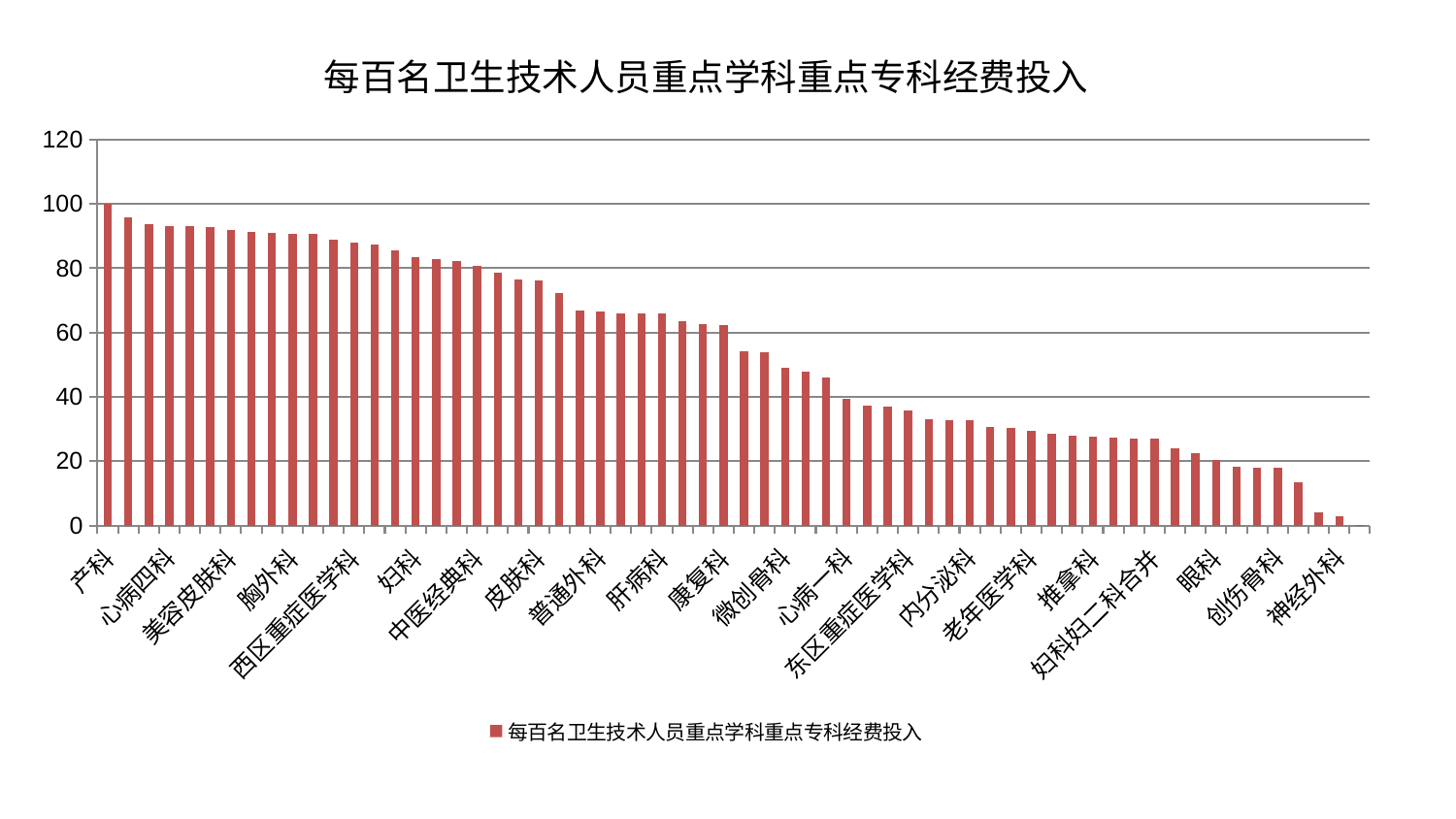

### Chart: 每百名卫生技术人员重点学科重点专科经费投入

| Category | 每百名卫生技术人员重点学科重点专科经费投入 |
|---|---|
| 产科 | 100.0 |
| 心病三科 | 95.97334619421021 |
| 肾病科 | 93.79622094402902 |
| 心病四科 | 93.14391931560303 |
| 口腔科 | 93.12801660196699 |
| 综合内科 | 92.8576902848565 |
| 美容皮肤科 | 91.96041213932087 |
| 肾脏内科 | 91.228142584645 |
| 身心医学科 | 90.91680068972006 |
| 胸外科 | 90.72723299992846 |
| 儿科 | 90.64849613086443 |
| 显微骨科 | 89.00252497474992 |
| 西区重症医学科 | 87.95575807871265 |
| 脊柱骨科 | 87.33858605395649 |
| 运动损伤骨科 | 85.6388796718401 |
| 妇科 | 83.40462150318804 |
| 东区肾病科 | 82.98474706684473 |
| 风湿病科 | 82.29561352201569 |
| 中医经典科 | 80.6771034075805 |
| 重症医学科 | 78.62013777671064 |
| 关节骨科 | 76.47185177463074 |
| 皮肤科 | 76.28977941875318 |
| 脾胃科消化科合并 | 72.19326447112171 |
| 男科 | 66.92142899111685 |
| 普通外科 | 66.60405717444071 |
| 心病二科 | 66.10885240582896 |
| 小儿推拿科 | 66.06327149099567 |
| 肝病科 | 66.00149778271387 |
| 骨科 | 63.46031907711067 |
| 耳鼻喉科 | 62.71891758595351 |
| 康复科 | 62.21802651413937 |
| 妇二科 | 54.083343084771556 |
| 脑病二科 | 53.772529554236215 |
| 微创骨科 | 49.04112192464491 |
| 医院 | 47.72179668844143 |
| 小儿骨科 | 46.043172716160576 |
| 心病一科 | 39.44366506903037 |
| 心血管内科 | 37.20093208636423 |
| 泌尿外科 | 36.94568197439227 |
| 东区重症医学科 | 35.66450613237792 |
| 乳腺甲状腺外科 | 32.9846156808518 |
| 肿瘤内科 | 32.7899579567227 |
| 内分泌科 | 32.62140310426287 |
| 血液科 | 30.566307434153206 |
| 脑病一科 | 30.360861915748316 |
| 老年医学科 | 29.32148770266989 |
| 脾胃病科 | 28.47318888523704 |
| 周围血管科 | 27.97764360497306 |
| 推拿科 | 27.743974018064055 |
| 治未病中心 | 27.280229308613958 |
| 针灸科 | 27.049116139827657 |
| 妇科妇二科合并 | 26.902620203375992 |
| 肝胆外科 | 23.952994255240863 |
| 呼吸内科 | 22.606054705180576 |
| 眼科 | 20.369247027668024 |
| 消化内科 | 18.17703932508783 |
| 中医外治中心 | 18.027909948978692 |
| 创伤骨科 | 17.9723755303409 |
| 神经内科 | 13.393437382919338 |
| 肛肠科 | 4.065065765327969 |
| 神经外科 | 2.857836727474261 |
| 脑病三科 | 0.17107666672186994 |
44